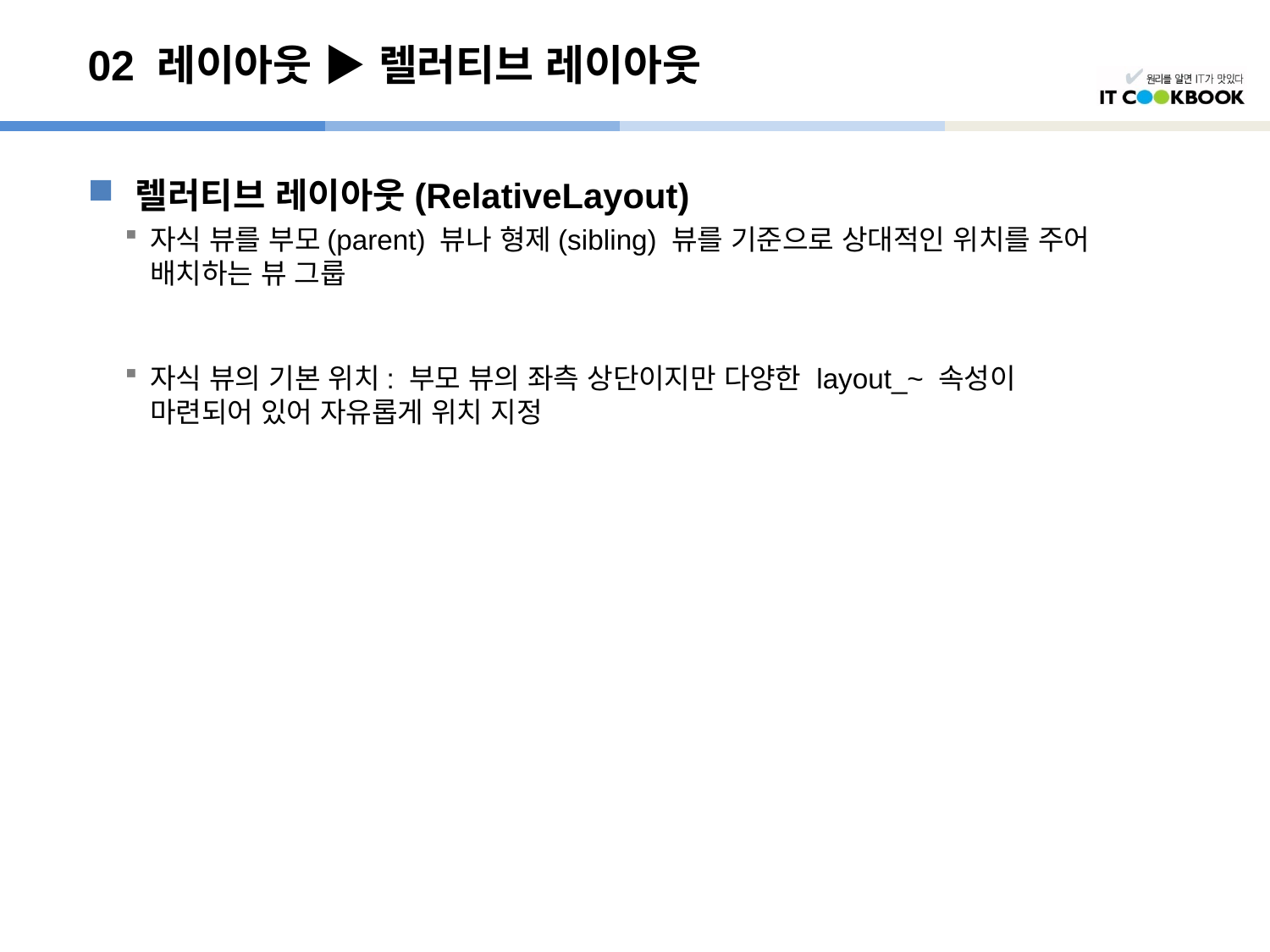

# 02 레이아웃 ▶ 렐러티브 레이아웃
렐러티브 레이아웃(RelativeLayout)
자식 뷰를 부모(parent) 뷰나 형제(sibling) 뷰를 기준으로 상대적인 위치를 주어
배치하는 뷰 그룹

자식 뷰의 기본 위치: 부모 뷰의 좌측 상단이지만 다양한 layout_~ 속성이
마련되어 있어 자유롭게 위치 지정